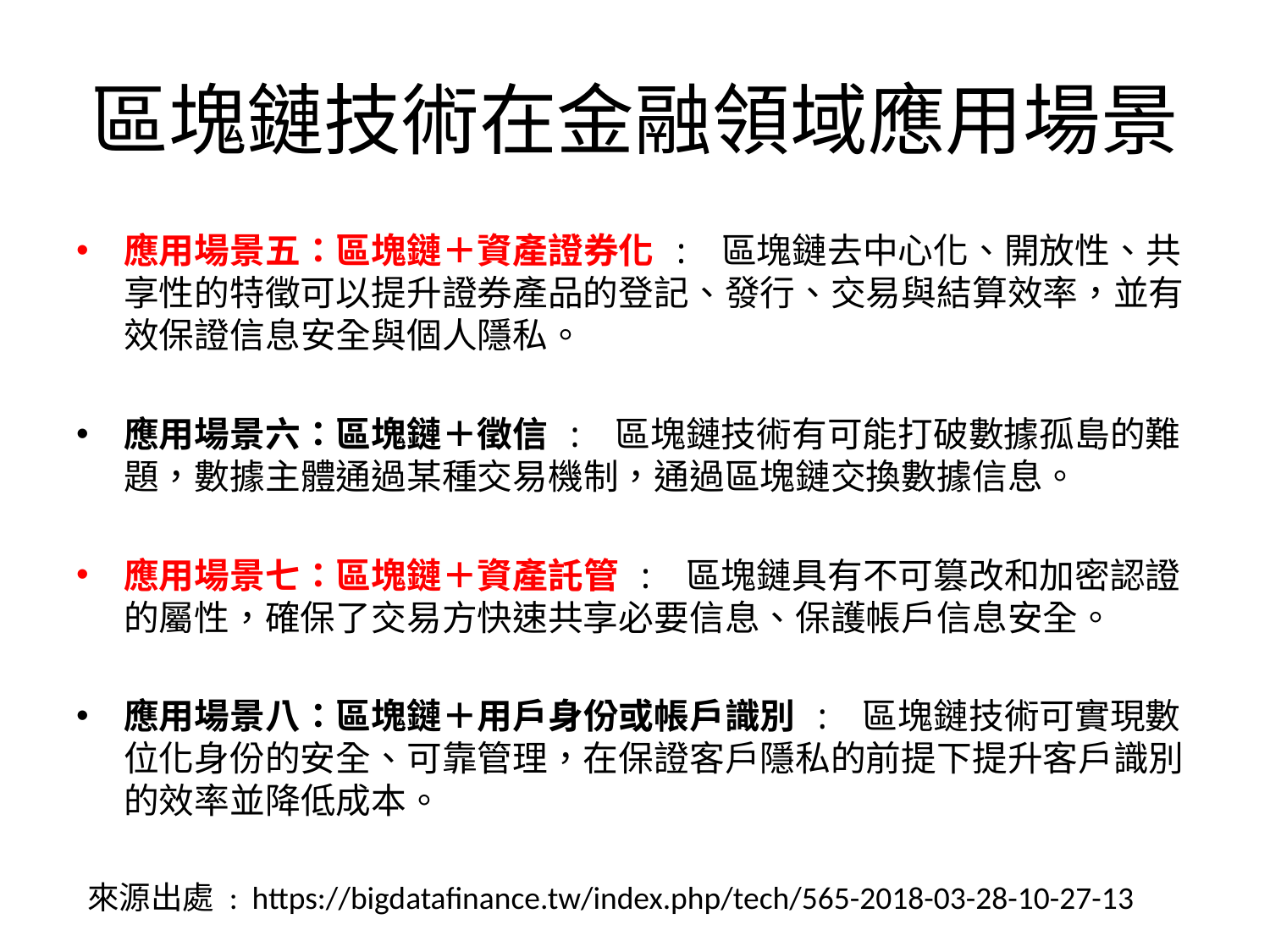

# 區塊鏈技術在金融領域應用場景
應用場景五：區塊鏈＋資產證券化 : 區塊鏈去中心化、開放性、共享性的特徵可以提升證券產品的登記、發行、交易與結算效率，並有效保證信息安全與個人隱私。

應用場景六：區塊鏈＋徵信 : 區塊鏈技術有可能打破數據孤島的難題，數據主體通過某種交易機制，通過區塊鏈交換數據信息。

應用場景七：區塊鏈＋資產託管 : 區塊鏈具有不可篡改和加密認證的屬性，確保了交易方快速共享必要信息、保護帳戶信息安全。

應用場景八：區塊鏈＋用戶身份或帳戶識別 : 區塊鏈技術可實現數位化身份的安全、可靠管理，在保證客戶隱私的前提下提升客戶識別的效率並降低成本。
來源出處 :  https://bigdatafinance.tw/index.php/tech/565-2018-03-28-10-27-13